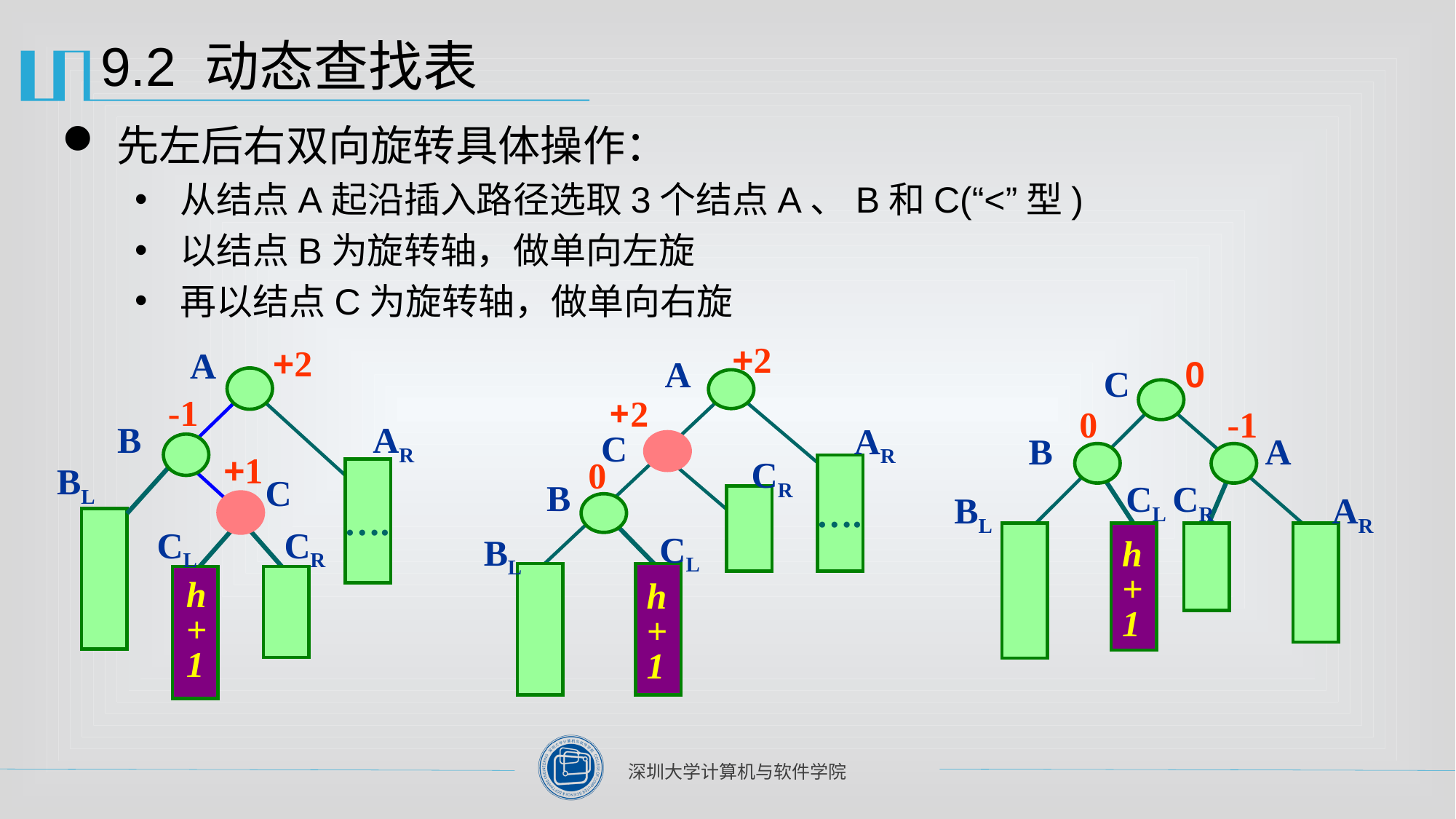

# 9.2 动态查找表
先左后右双向旋转具体操作：
从结点A起沿插入路径选取3个结点A、B和C(“<”型)
以结点B为旋转轴，做单向左旋
再以结点C为旋转轴，做单向右旋

+2
A

+2

AR
C

CR
0
….

B

CL
BL

h
+
1
+2
A

-1

B
AR

+1
BL
….

C

CL
CR

h
+
1

0
C

0
-1

B
A

CL
CR

BL
AR

h
+
1

73